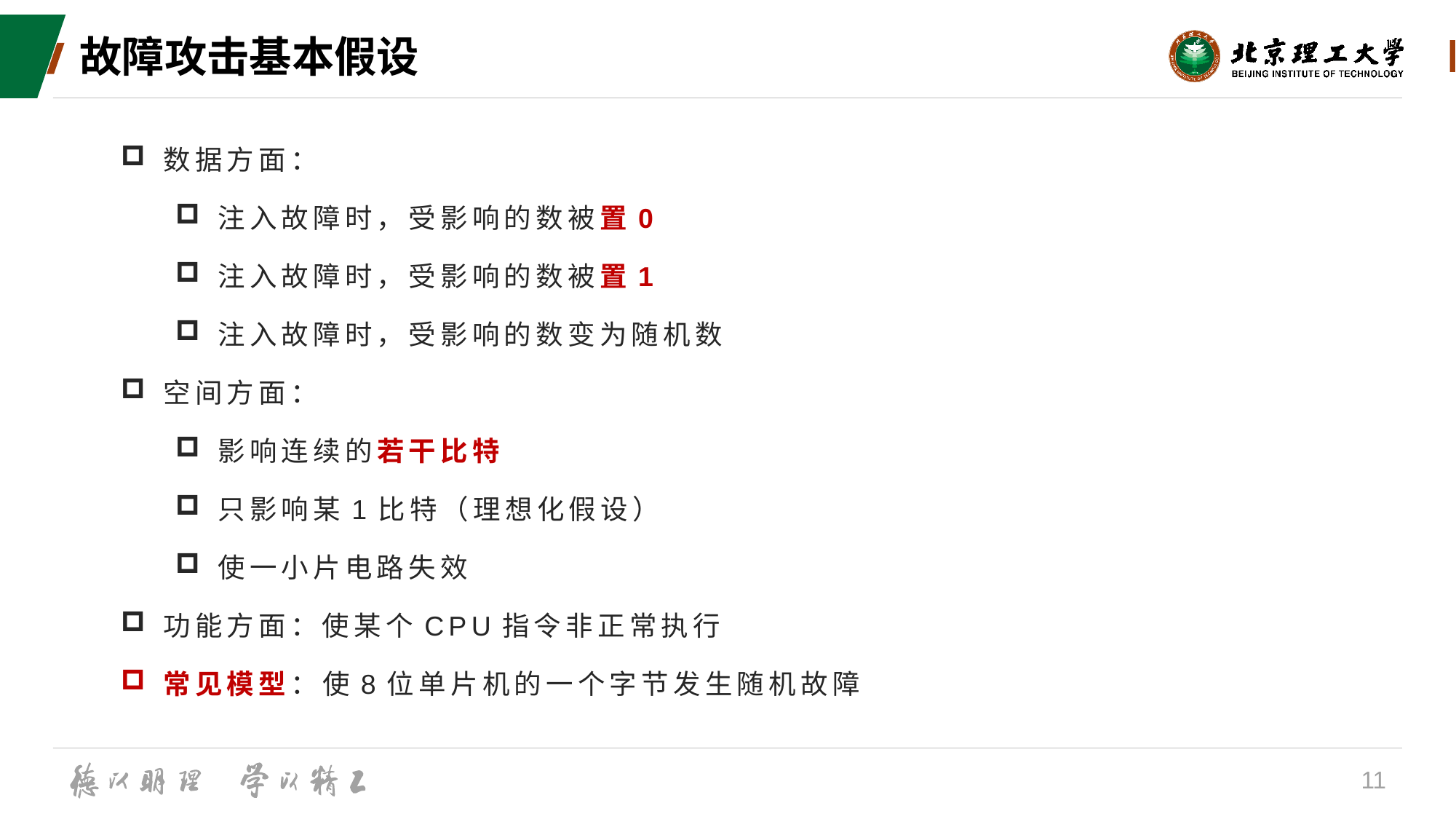

# 故障攻击基本假设
数据方面：
注入故障时，受影响的数被置0
注入故障时，受影响的数被置1
注入故障时，受影响的数变为随机数
空间方面：
影响连续的若干比特
只影响某1比特（理想化假设）
使一小片电路失效
功能方面：使某个CPU指令非正常执行
常见模型：使8位单片机的一个字节发生随机故障